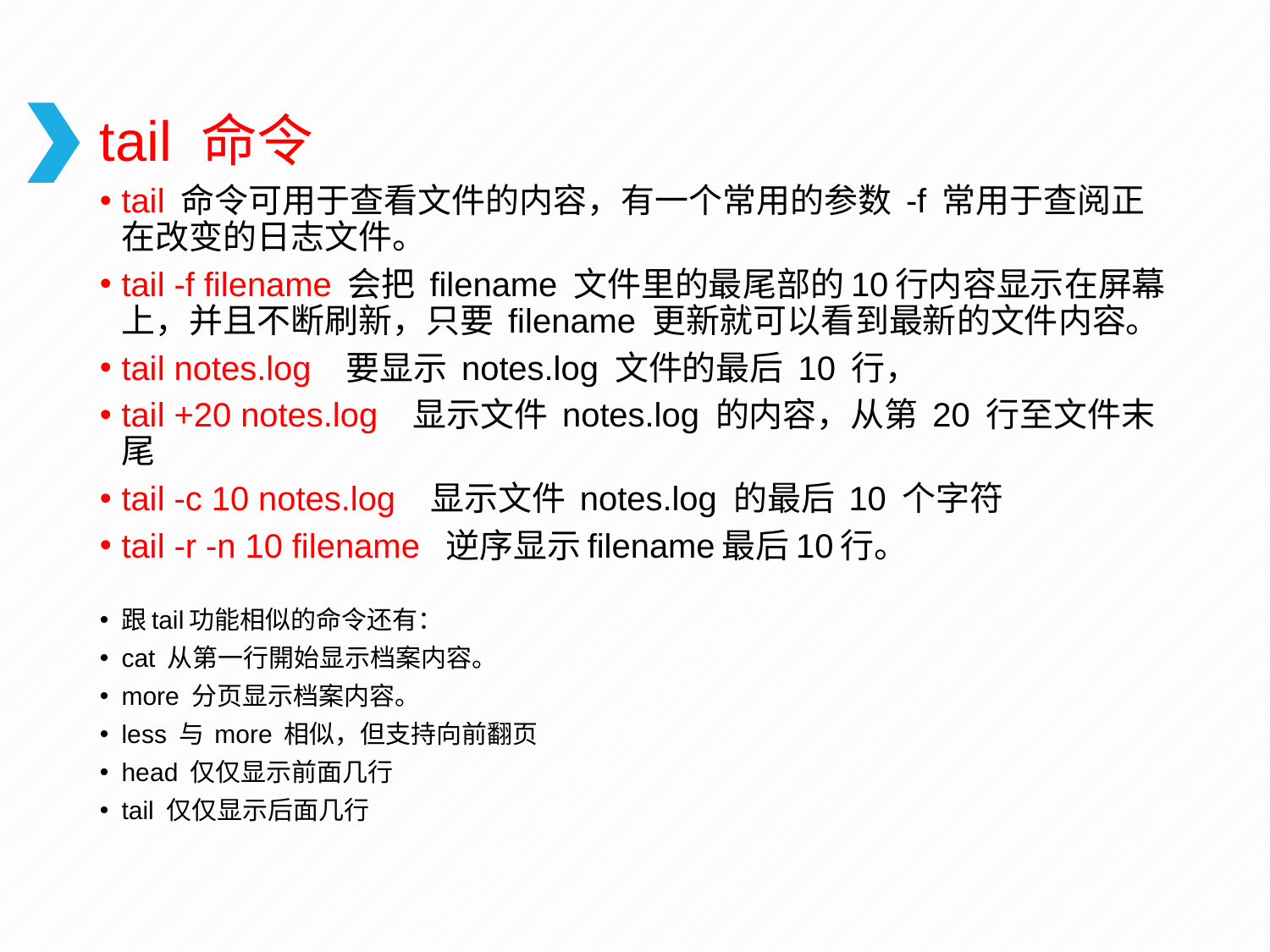

# tail 命令
tail 命令可用于查看文件的内容，有一个常用的参数 -f 常用于查阅正在改变的日志文件。
tail -f filename 会把 filename 文件里的最尾部的10行内容显示在屏幕上，并且不断刷新，只要 filename 更新就可以看到最新的文件内容。
tail notes.log   要显示 notes.log 文件的最后 10 行，
tail +20 notes.log   显示文件 notes.log 的内容，从第 20 行至文件末尾
tail -c 10 notes.log   显示文件 notes.log 的最后 10 个字符
tail -r -n 10 filename  逆序显示filename最后10行。

跟tail功能相似的命令还有：
cat 从第一行開始显示档案内容。
more 分页显示档案内容。
less 与 more 相似，但支持向前翻页
head 仅仅显示前面几行
tail 仅仅显示后面几行